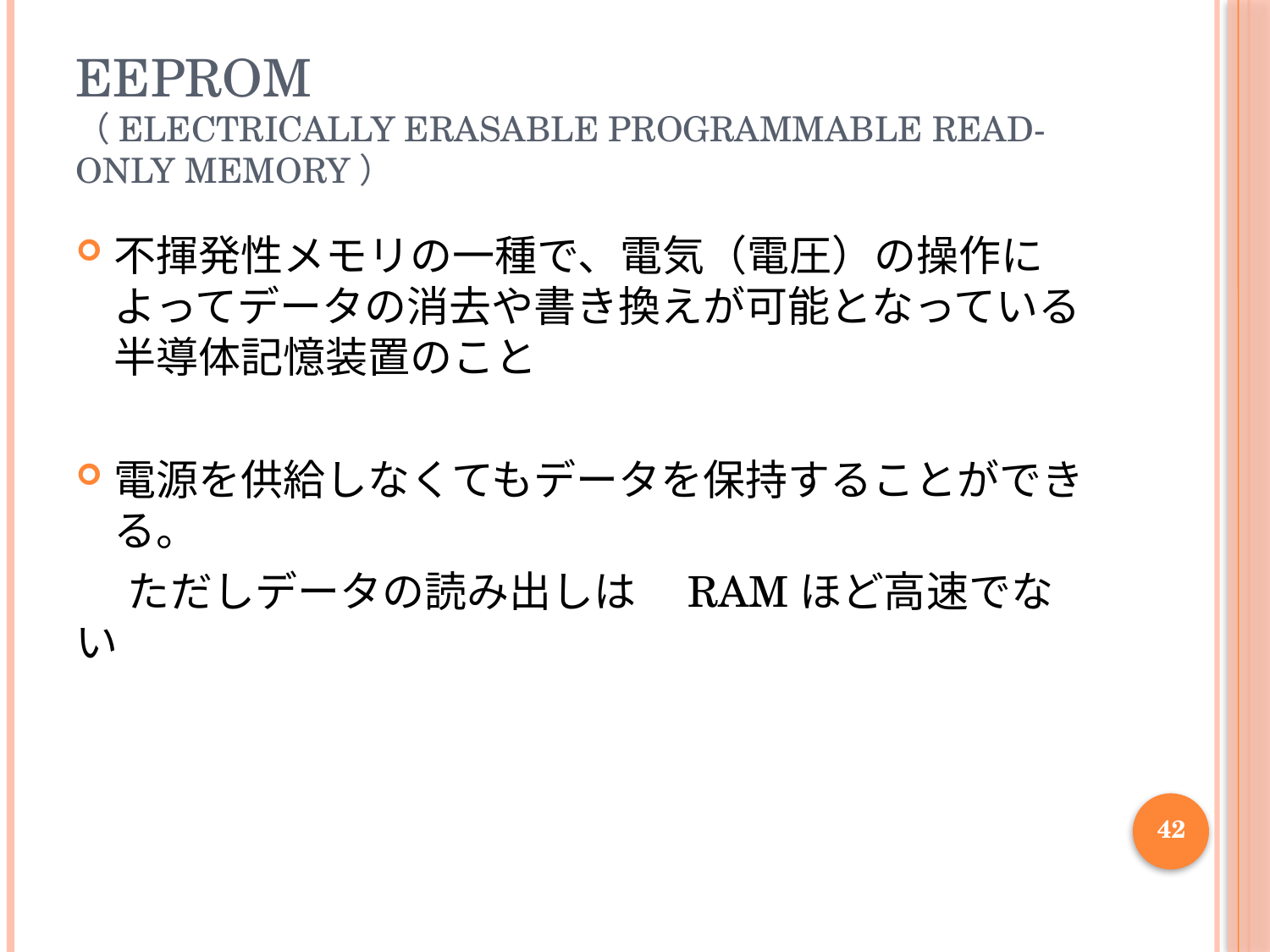

# EEPROM （Electrically Erasable Programmable Read-Only Memory）
不揮発性メモリの一種で、電気（電圧）の操作によってデータの消去や書き換えが可能となっている半導体記憶装置のこと

電源を供給しなくてもデータを保持することができる。
　 ただしデータの読み出しは　RAMほど高速でない
42